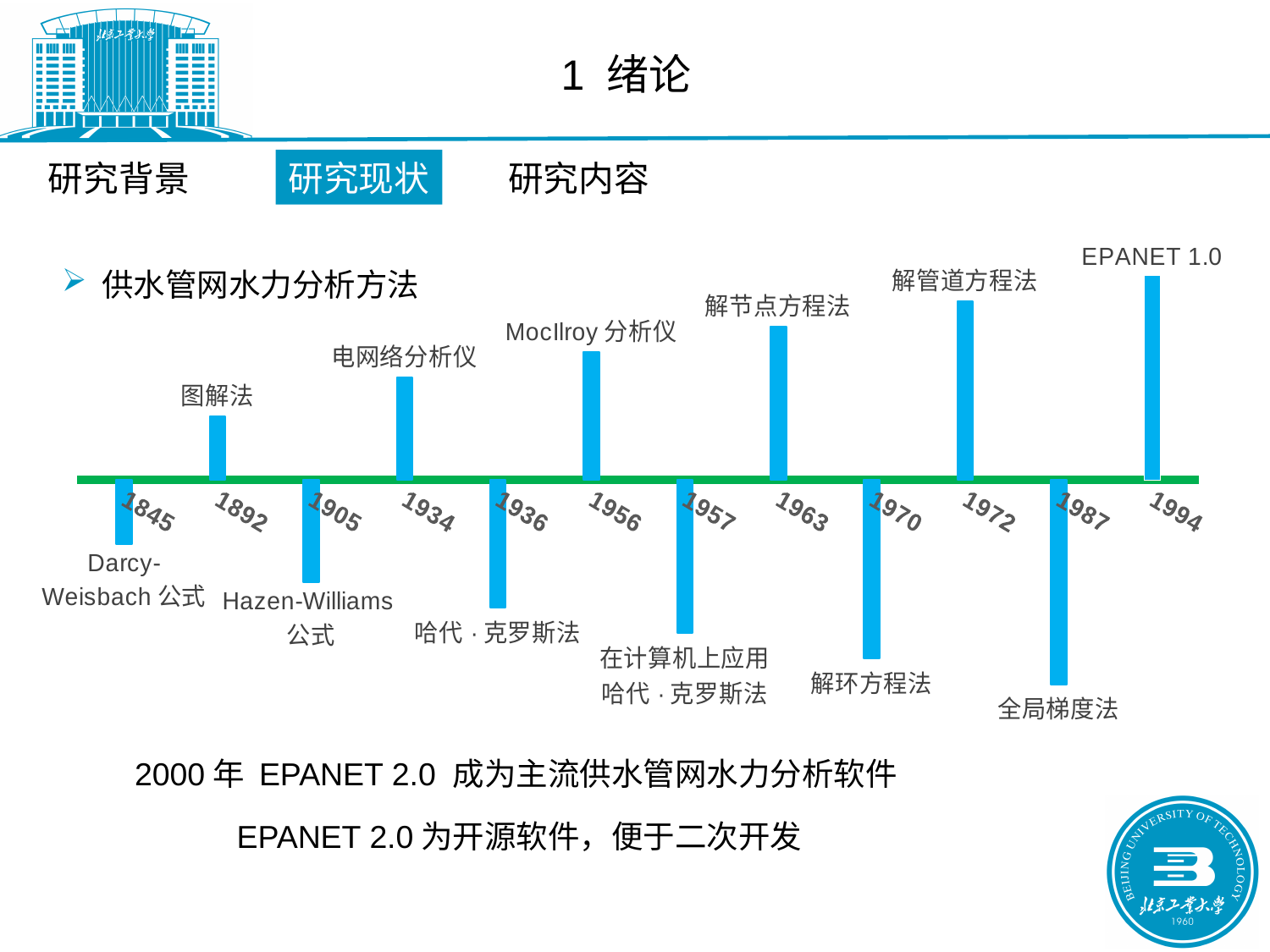

1 绪论
研究背景
研究现状
研究内容

### Chart

| Category | 标准差 |
|---|---|
| 1845 | -5.0 |
| 1892 | 5.0 |
| 1905 | -8.0 |
| 1934 | 8.0 |
| 1936 | -10.0 |
| 1956 | 10.0 |
| 1957 | -12.0 |
| 1963 | 12.0 |
| 1970 | -14.0 |
| 1972 | 14.0 |
| 1987 | -16.0 |
| 1994 | 16.0 |
供水管网水力分析方法
2000年 EPANET 2.0 成为主流供水管网水力分析软件
EPANET 2.0为开源软件，便于二次开发